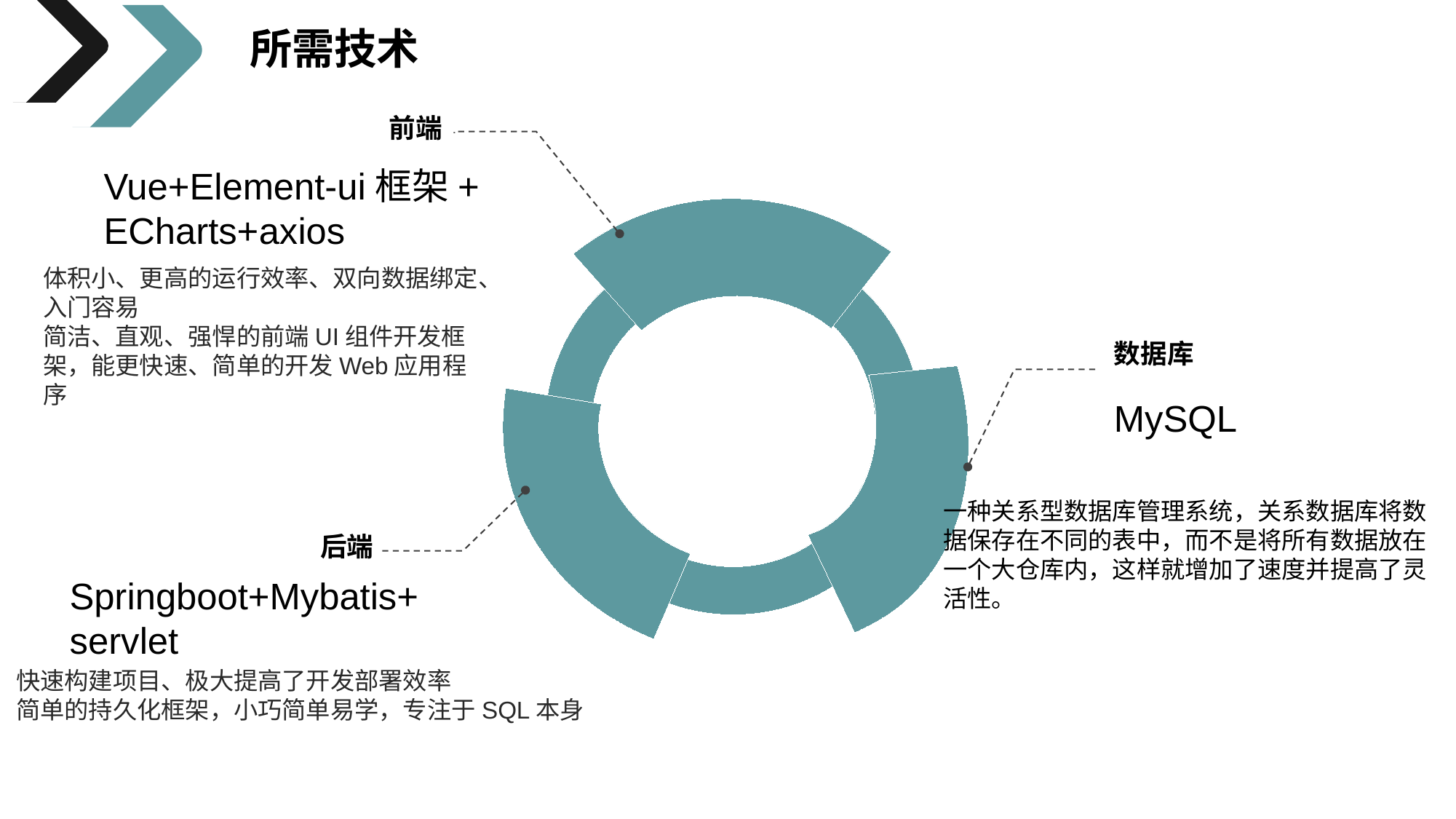

所需技术

前端
Vue+Element-ui框架+
ECharts+axios

体积小、更高的运行效率、双向数据绑定、入门容易
简洁、直观、强悍的前端UI组件开发框架，能更快速、简单的开发Web应用程序

数据库
MySQL

后端
Springboot+Mybatis+
servlet
一种关系型数据库管理系统，关系数据库将数据保存在不同的表中，而不是将所有数据放在一个大仓库内，这样就增加了速度并提高了灵活性。
快速构建项目、极大提高了开发部署效率
简单的持久化框架，小巧简单易学，专注于SQL本身